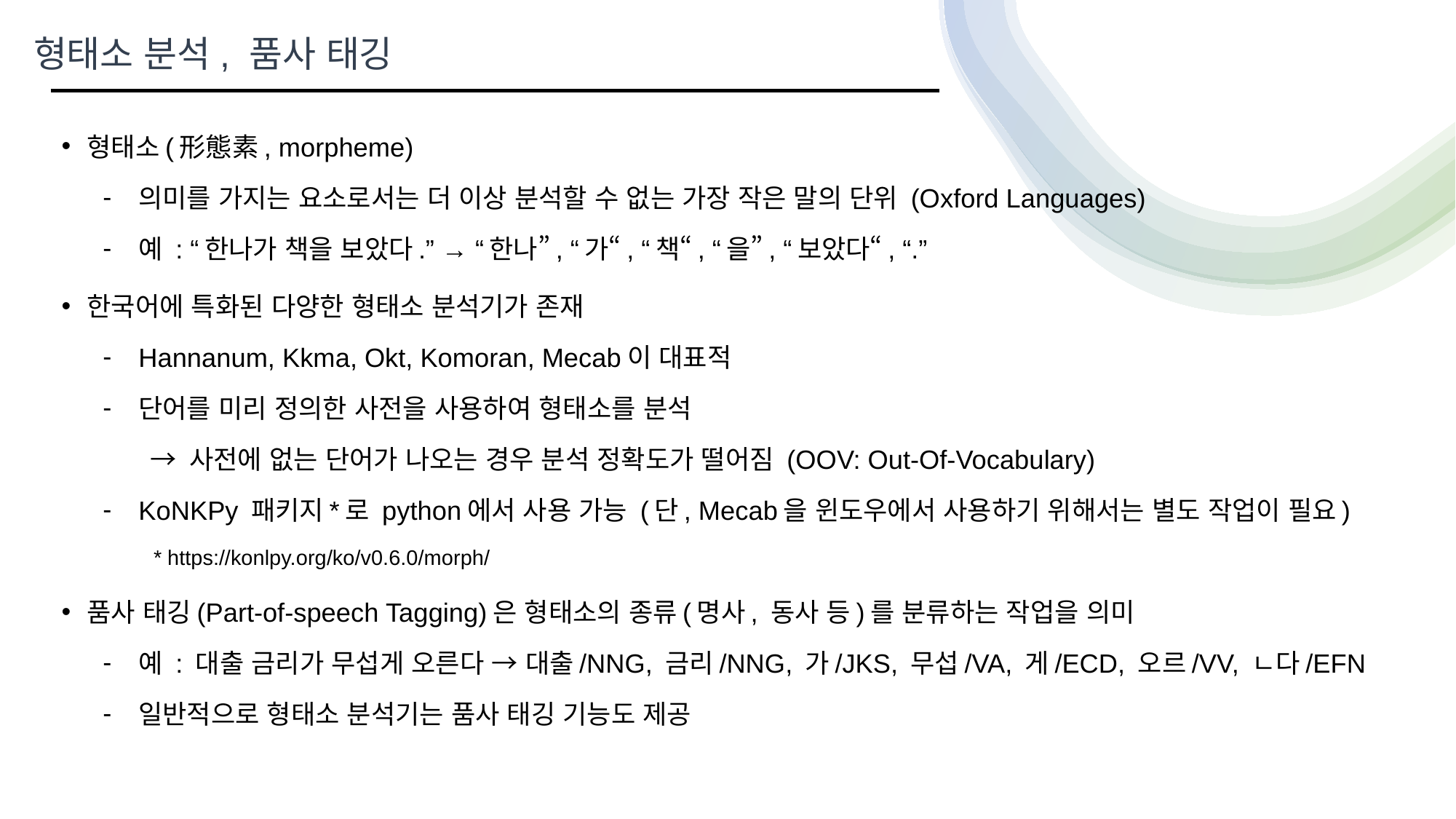

형태소 분석, 품사 태깅
형태소(形態素, morpheme)
의미를 가지는 요소로서는 더 이상 분석할 수 없는 가장 작은 말의 단위 (Oxford Languages)
예 : “한나가 책을 보았다.” → “한나”, “가“, “책“, “을”, “보았다“, “.”
한국어에 특화된 다양한 형태소 분석기가 존재
Hannanum, Kkma, Okt, Komoran, Mecab이 대표적
단어를 미리 정의한 사전을 사용하여 형태소를 분석
     → 사전에 없는 단어가 나오는 경우 분석 정확도가 떨어짐 (OOV: Out-Of-Vocabulary)
KoNKPy 패키지*로 python에서 사용 가능 (단, Mecab을 윈도우에서 사용하기 위해서는 별도 작업이 필요)
       * https://konlpy.org/ko/v0.6.0/morph/
품사 태깅(Part-of-speech Tagging)은 형태소의 종류(명사, 동사 등)를 분류하는 작업을 의미
예 : 대출 금리가 무섭게 오른다 → 대출/NNG, 금리/NNG, 가/JKS, 무섭/VA, 게/ECD, 오르/VV, ㄴ다/EFN
일반적으로 형태소 분석기는 품사 태깅 기능도 제공